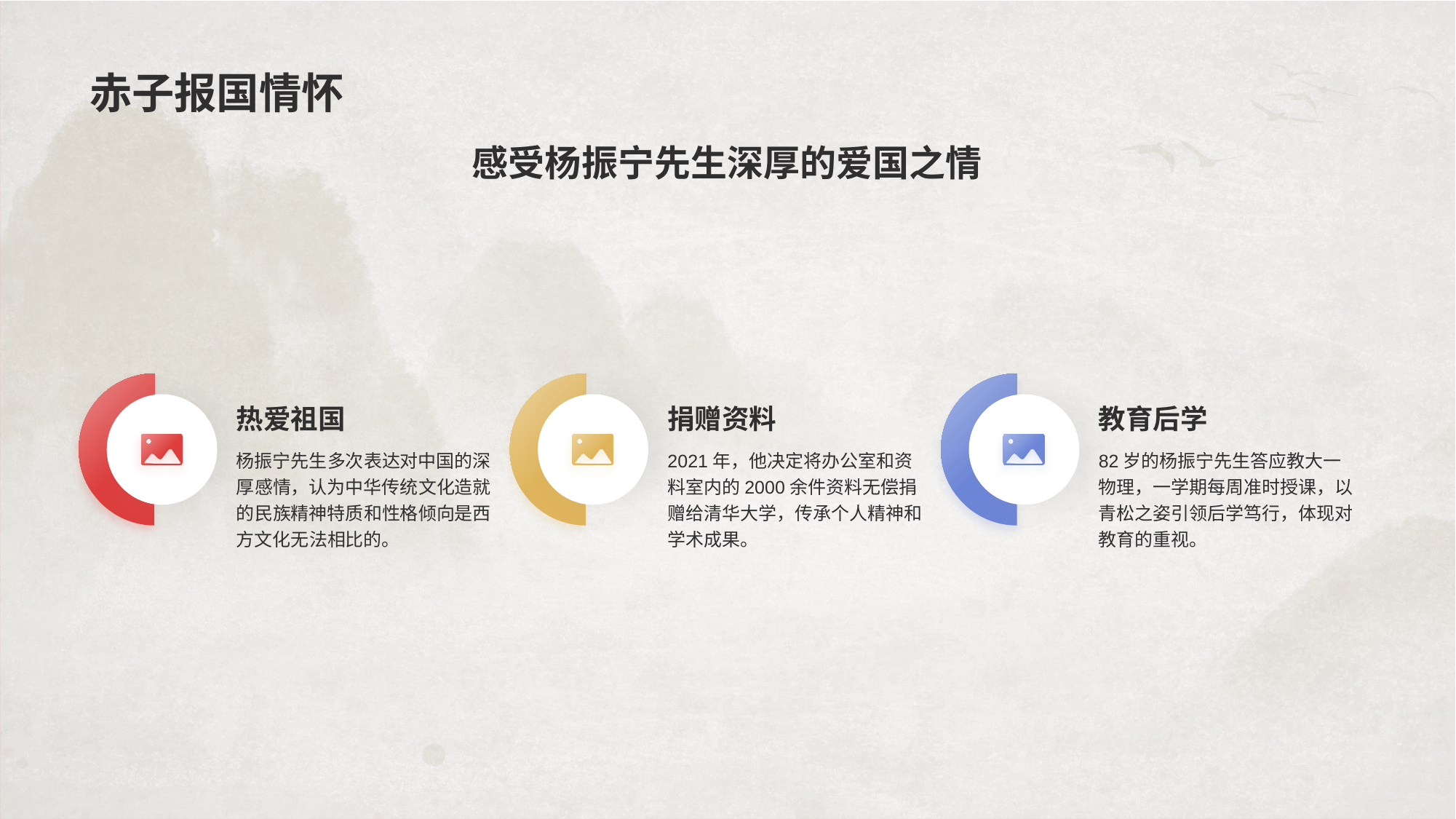

# 赤子报国情怀
感受杨振宁先生深厚的爱国之情
热爱祖国

杨振宁先生多次表达对中国的深厚感情，认为中华传统文化造就的民族精神特质和性格倾向是西方文化无法相比的。
捐赠资料

2021年，他决定将办公室和资料室内的2000余件资料无偿捐赠给清华大学，传承个人精神和学术成果。
教育后学

82岁的杨振宁先生答应教大一物理，一学期每周准时授课，以青松之姿引领后学笃行，体现对教育的重视。